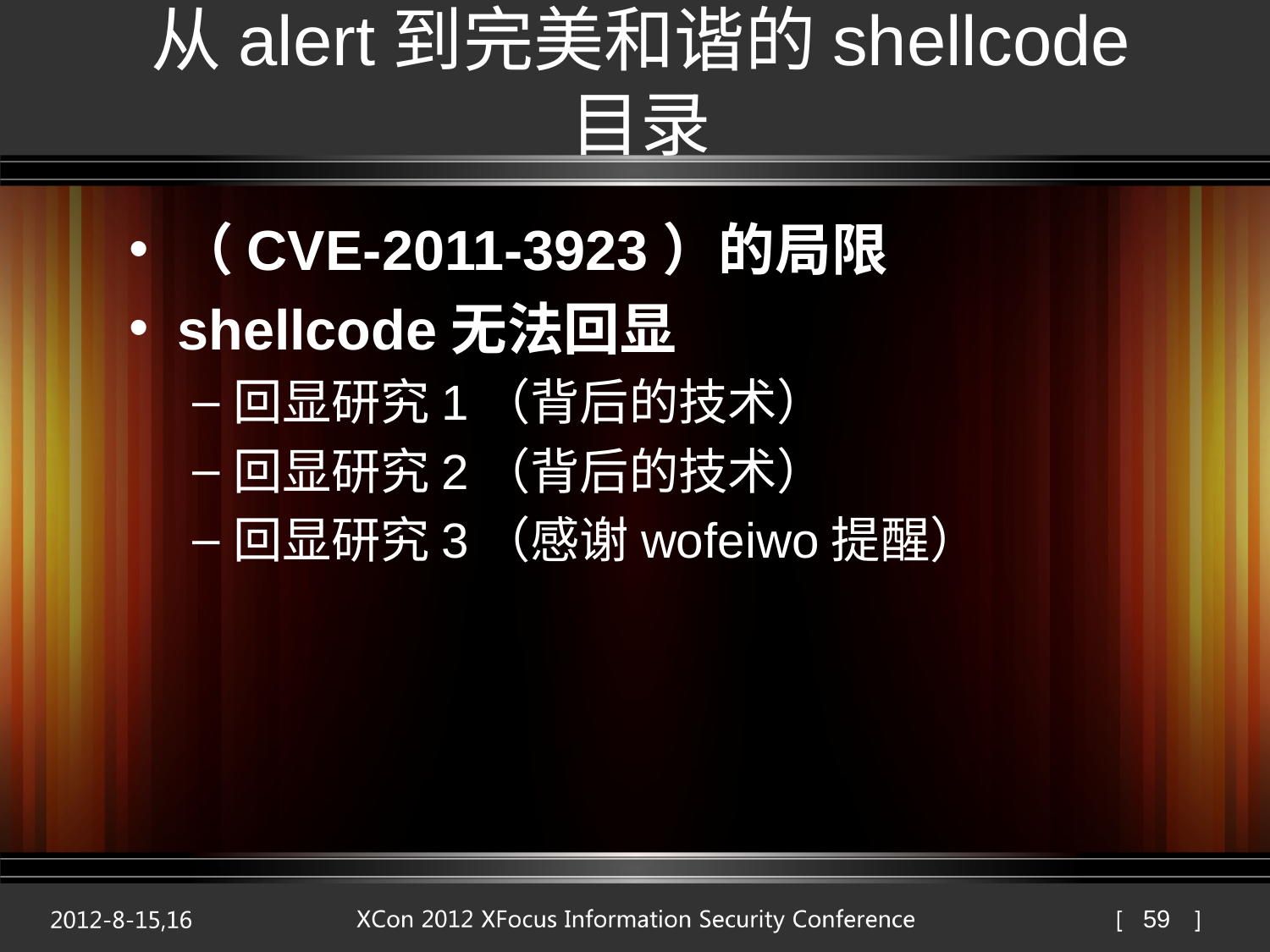

# 从alert到完美和谐的shellcode 目录
（CVE-2011-3923）的局限
shellcode无法回显
回显研究1（背后的技术）
回显研究2（背后的技术）
回显研究3（感谢wofeiwo提醒）
59